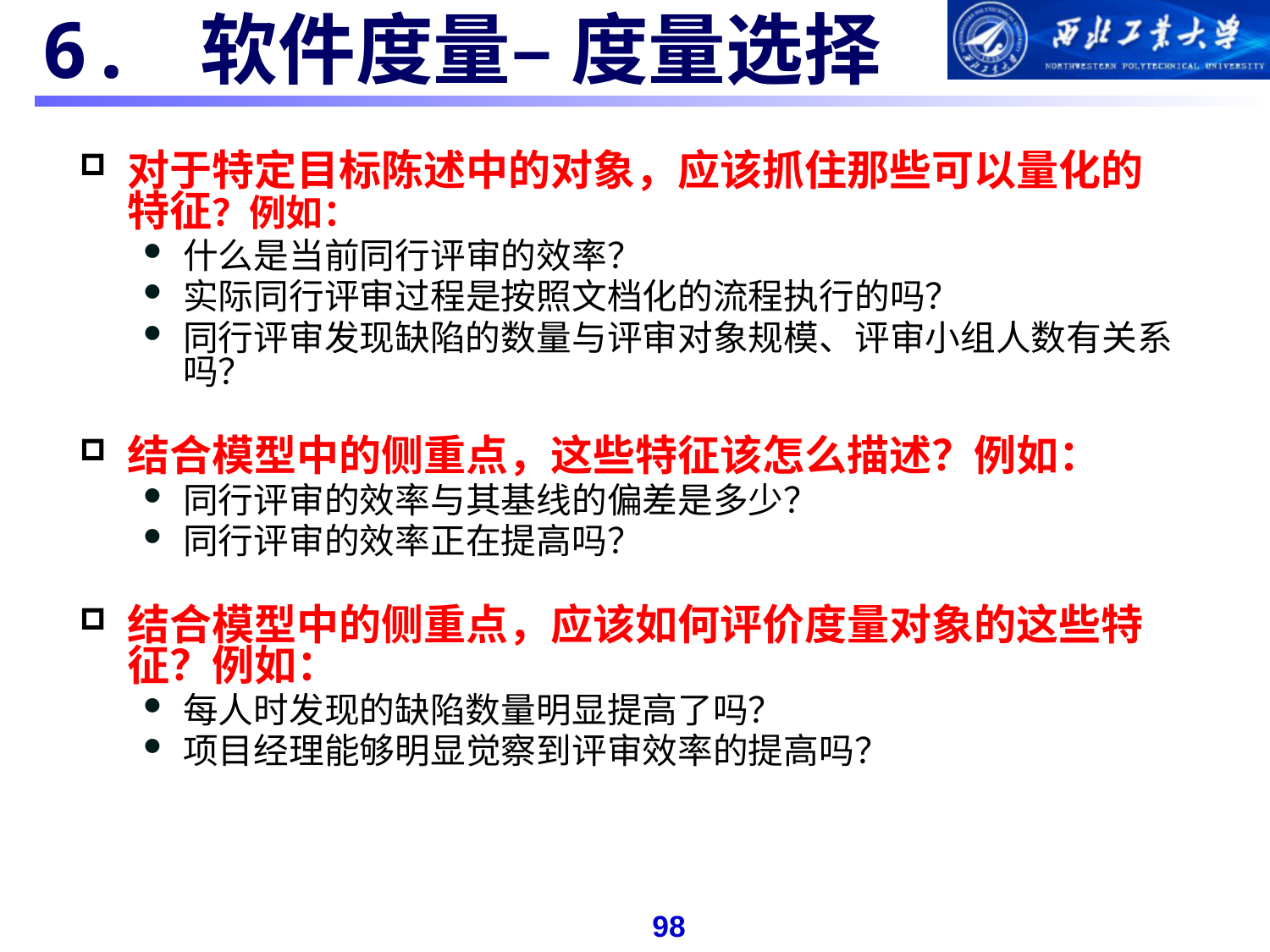

#
6. 软件度量– 度量选择
对于特定目标陈述中的对象，应该抓住那些可以量化的特征？例如：
什么是当前同行评审的效率？
实际同行评审过程是按照文档化的流程执行的吗？
同行评审发现缺陷的数量与评审对象规模、评审小组人数有关系吗？

结合模型中的侧重点，这些特征该怎么描述？例如：
同行评审的效率与其基线的偏差是多少？
同行评审的效率正在提高吗？

结合模型中的侧重点，应该如何评价度量对象的这些特征？例如：
每人时发现的缺陷数量明显提高了吗？
项目经理能够明显觉察到评审效率的提高吗？